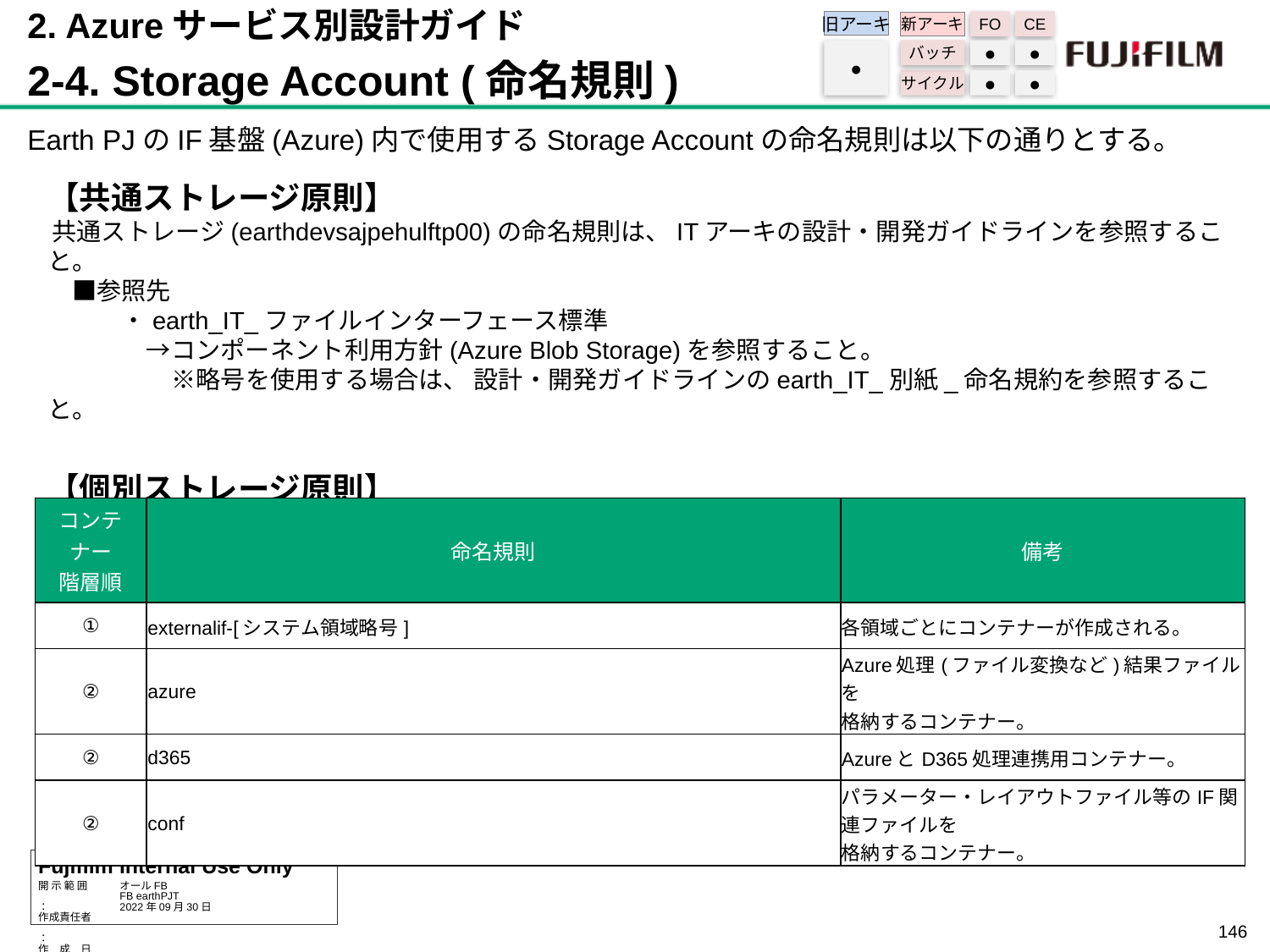

2. Azureサービス別設計ガイド
2-4. Storage Account (命名規則)
旧アーキ
FO
CE
新アーキ
バッチ
●
●
サイクル
●
●
●
Earth PJのIF基盤(Azure)内で使用するStorage Accountの命名規則は以下の通りとする。
【共通ストレージ原則】
 共通ストレージ(earthdevsajpehulftp00)の命名規則は、ITアーキの設計・開発ガイドラインを参照すること。
　■参照先
　　　・earth_IT_ファイルインターフェース標準
　　　　→コンポーネント利用方針(Azure Blob Storage)を参照すること。
　　　　　※略号を使用する場合は、 設計・開発ガイドラインのearth_IT_別紙_命名規約を参照すること。

【個別ストレージ原則】
 個別ストレージ(earthdevsajpecmadl)の命名規則は以下の通りとする。

| コンテナー 階層順 | 命名規則 | 備考 |
| --- | --- | --- |
| ① | externalif-[システム領域略号] | 各領域ごとにコンテナーが作成される。 |
| ② | azure | Azure処理(ファイル変換など)結果ファイルを 格納するコンテナー。 |
| ② | d365 | AzureとD365処理連携用コンテナー。 |
| ② | conf | パラメーター・レイアウトファイル等のIF関連ファイルを 格納するコンテナー。 |
146